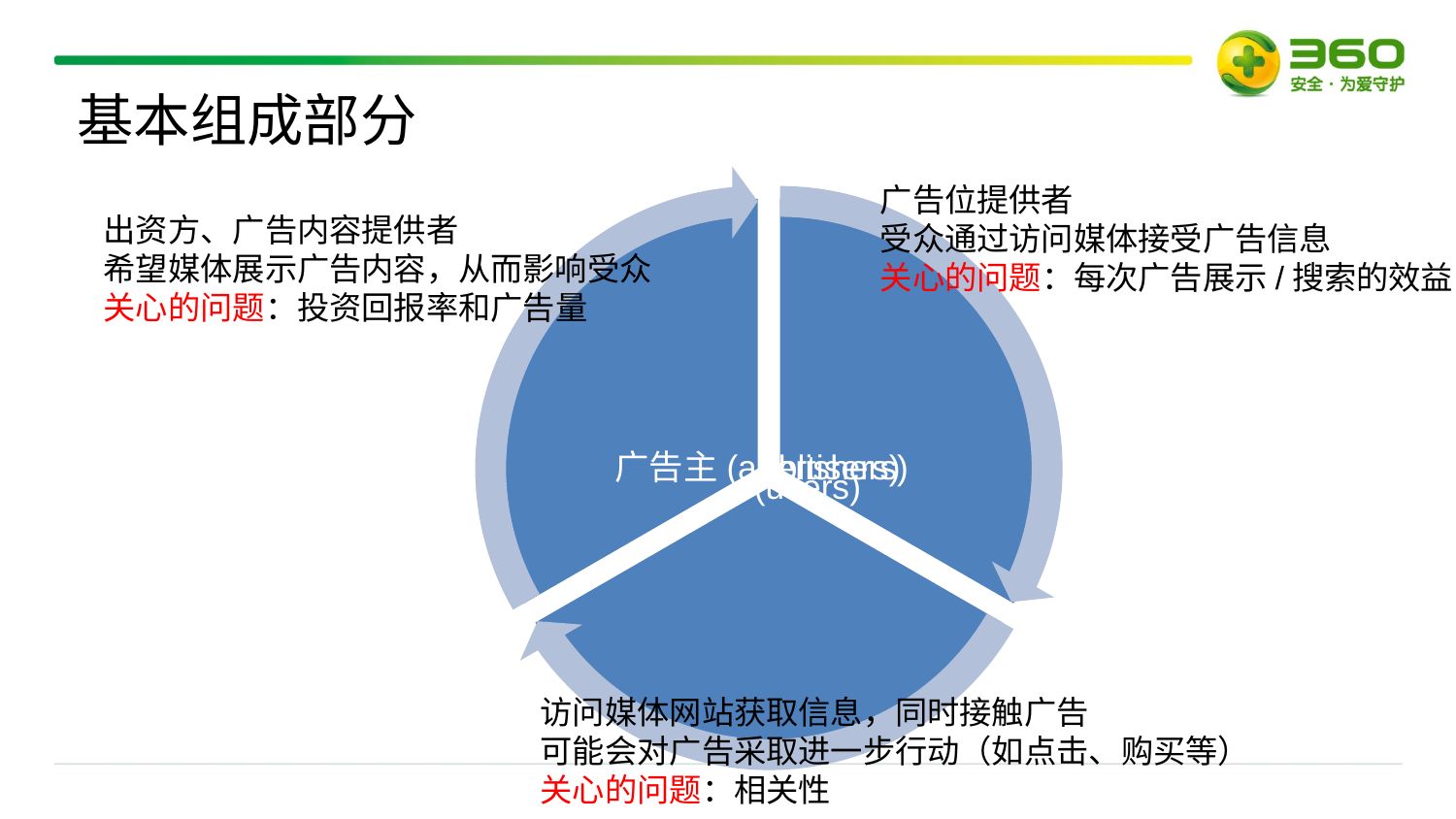

基本组成部分
媒体(publishers)
受众(users)
广告主(adertisers)
广告位提供者
受众通过访问媒体接受广告信息
关心的问题：每次广告展示/搜索的效益
出资方、广告内容提供者
希望媒体展示广告内容，从而影响受众
关心的问题：投资回报率和广告量
访问媒体网站获取信息，同时接触广告
可能会对广告采取进一步行动（如点击、购买等）
关心的问题：相关性